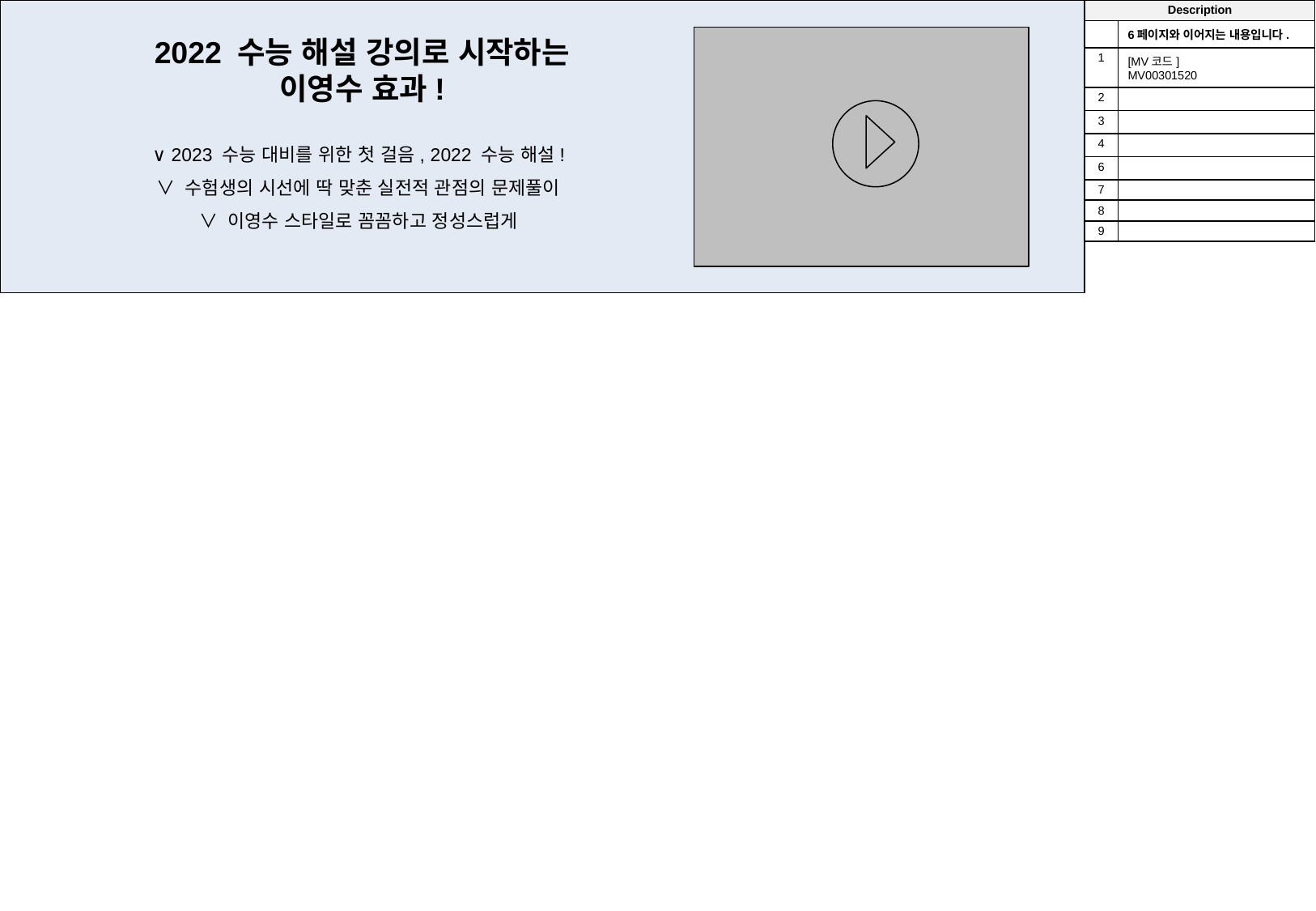

| Description |  |
| --- | --- |
|  | 6페이지와 이어지는 내용입니다. |
| 1 | [MV코드] MV00301520 |
| 2 |  |
| 3 |  |
| 4 |  |
| 6 |  |
| 7 |  |
| 8 |  |
| 9 |  |
2022 수능 해설 강의로 시작하는
이영수 효과!

∨ 2023 수능 대비를 위한 첫 걸음, 2022 수능 해설!
∨ 수험생의 시선에 딱 맞춘 실전적 관점의 문제풀이
∨ 이영수 스타일로 꼼꼼하고 정성스럽게